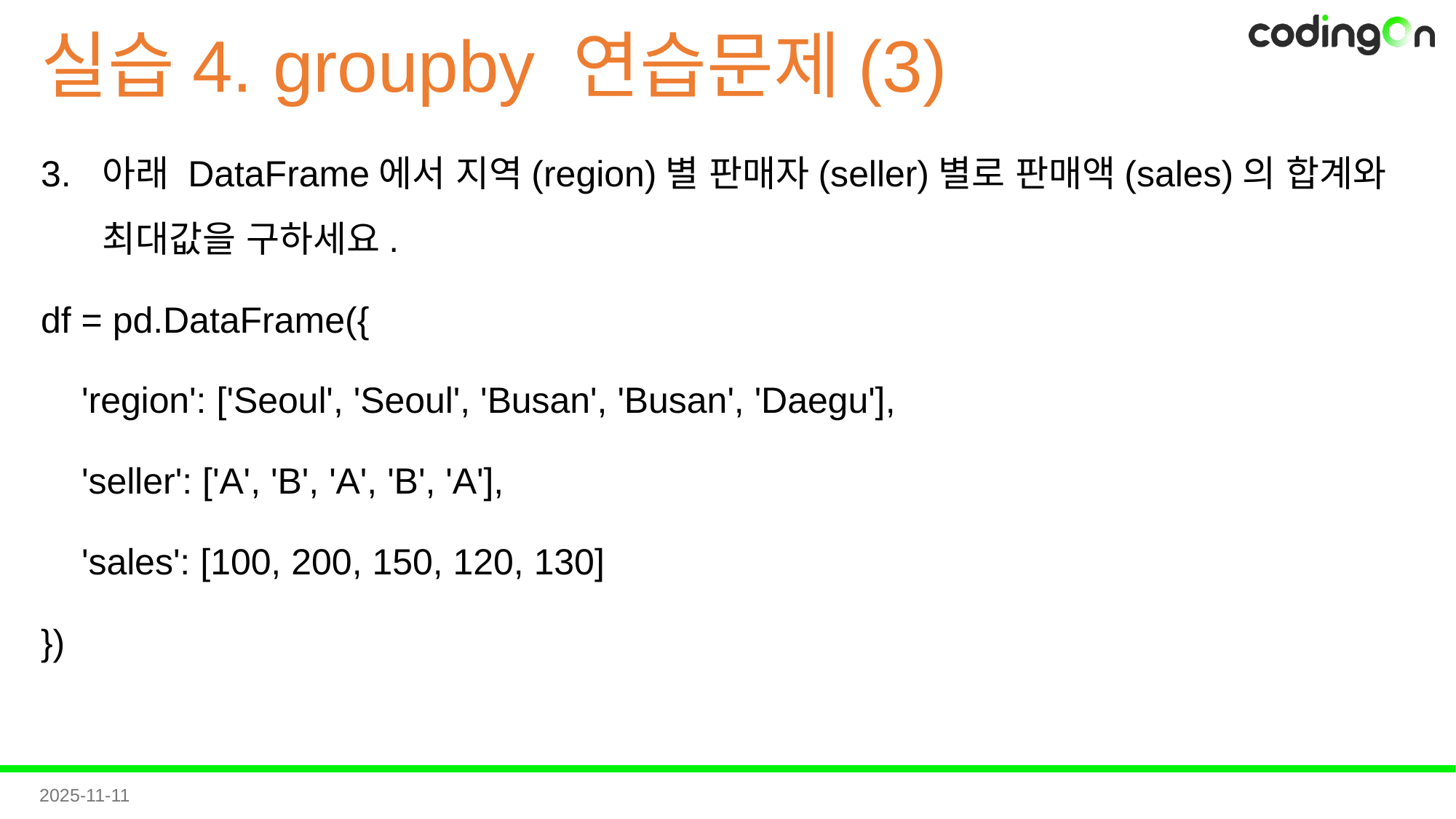

# 실습4. groupby 연습문제(3)
아래 DataFrame에서 지역(region)별 판매자(seller)별로 판매액(sales)의 합계와 최대값을 구하세요.
df = pd.DataFrame({
    'region': ['Seoul', 'Seoul', 'Busan', 'Busan', 'Daegu'],
    'seller': ['A', 'B', 'A', 'B', 'A'],
    'sales': [100, 200, 150, 120, 130]
})
2025-11-11